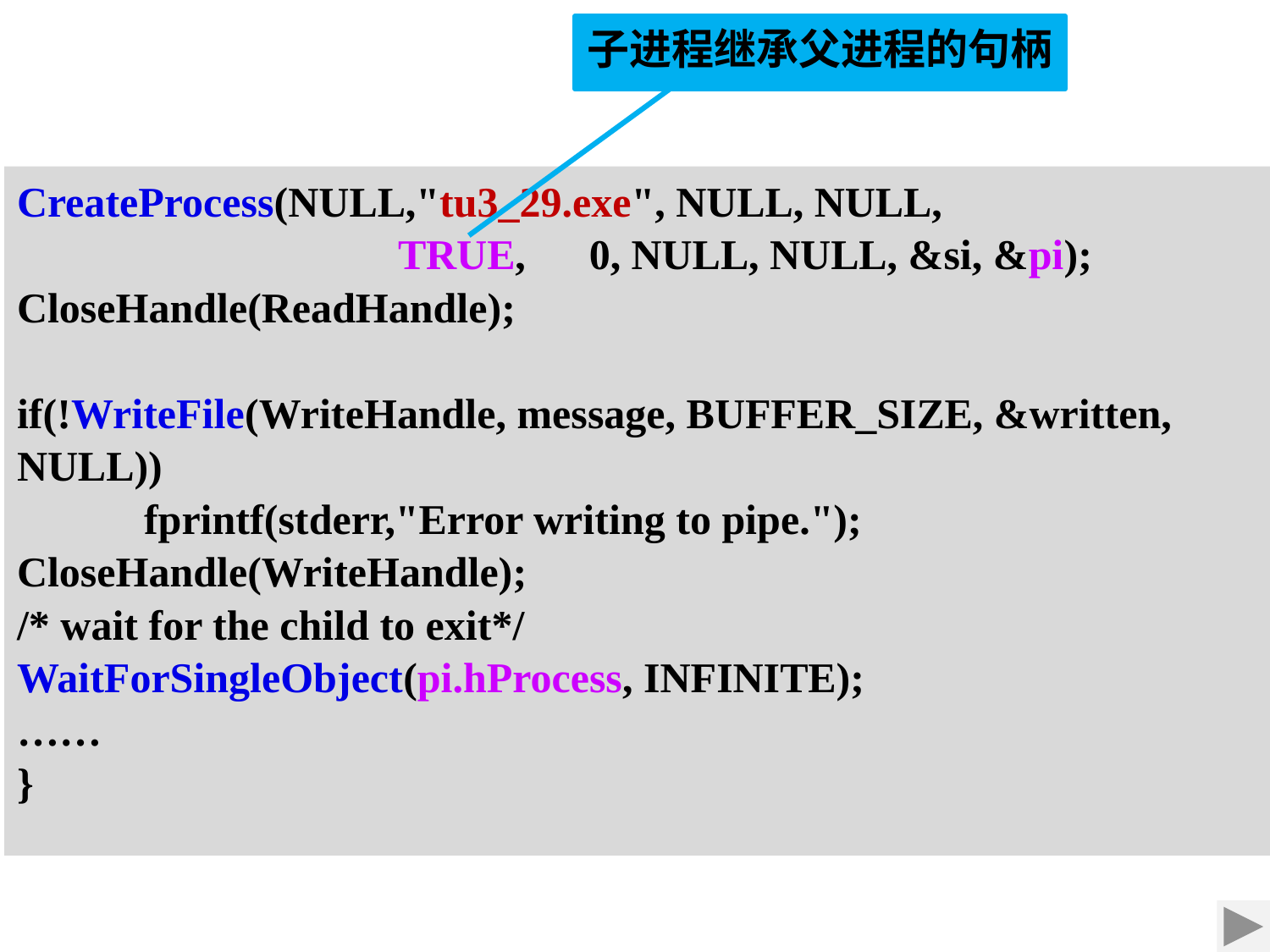

子进程继承父进程的句柄
CreateProcess(NULL,"tu3_29.exe", NULL, NULL,
	                        TRUE,      0, NULL, NULL, &si, &pi);
CloseHandle(ReadHandle);

if(!WriteFile(WriteHandle, message, BUFFER_SIZE, &written, NULL))
	fprintf(stderr,"Error writing to pipe.");
CloseHandle(WriteHandle);
/* wait for the child to exit*/
WaitForSingleObject(pi.hProcess, INFINITE);
……
}